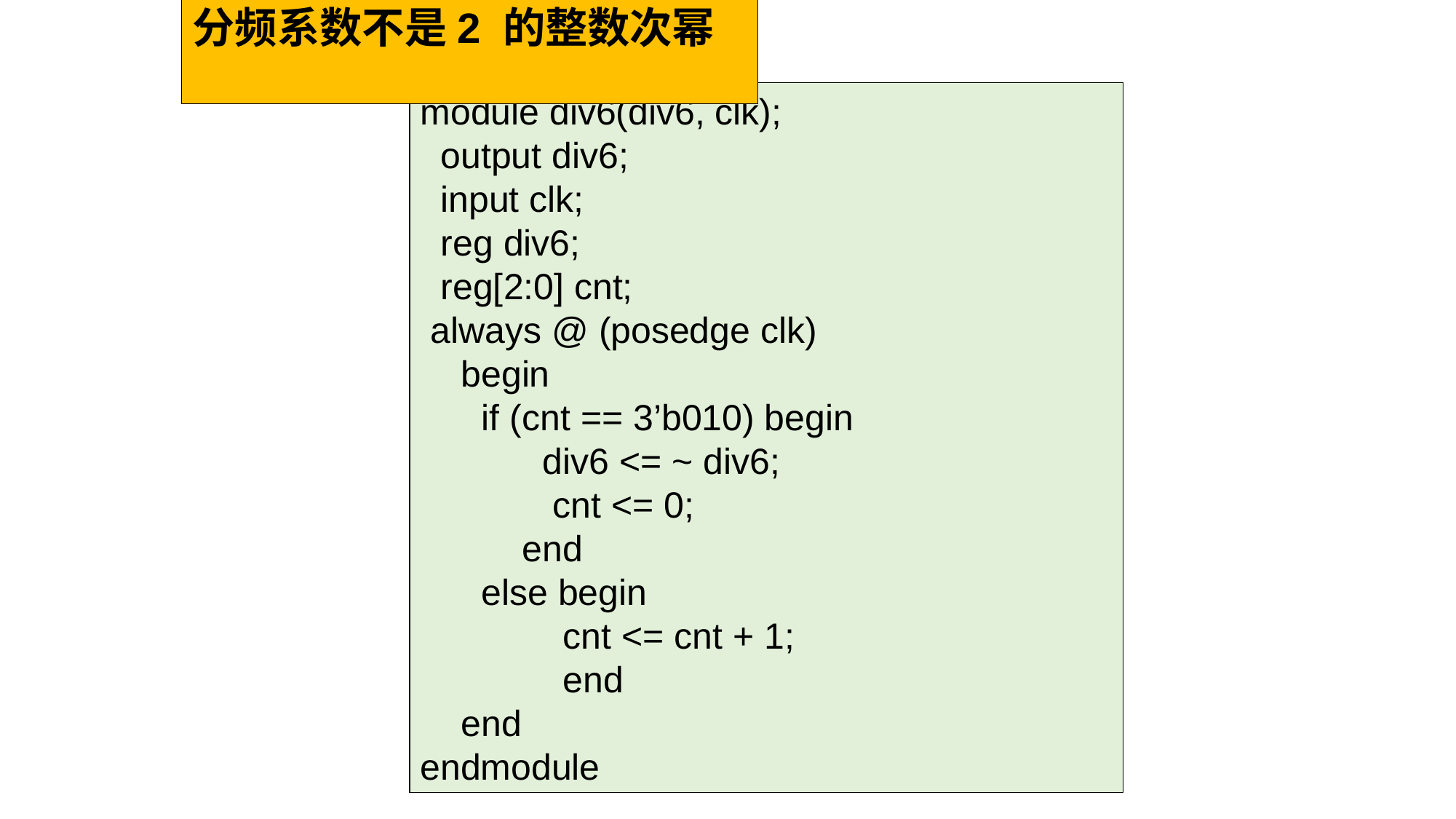

# 分频系数不是2 的整数次幂
module div6(div6, clk);
  output div6;
  input clk;
  reg div6;
  reg[2:0] cnt;
 always @ (posedge clk)
    begin
      if (cnt == 3’b010) begin
            div6 <= ~ div6;
             cnt <= 0;
          end
      else begin
              cnt <= cnt + 1;
              end
    end
endmodule